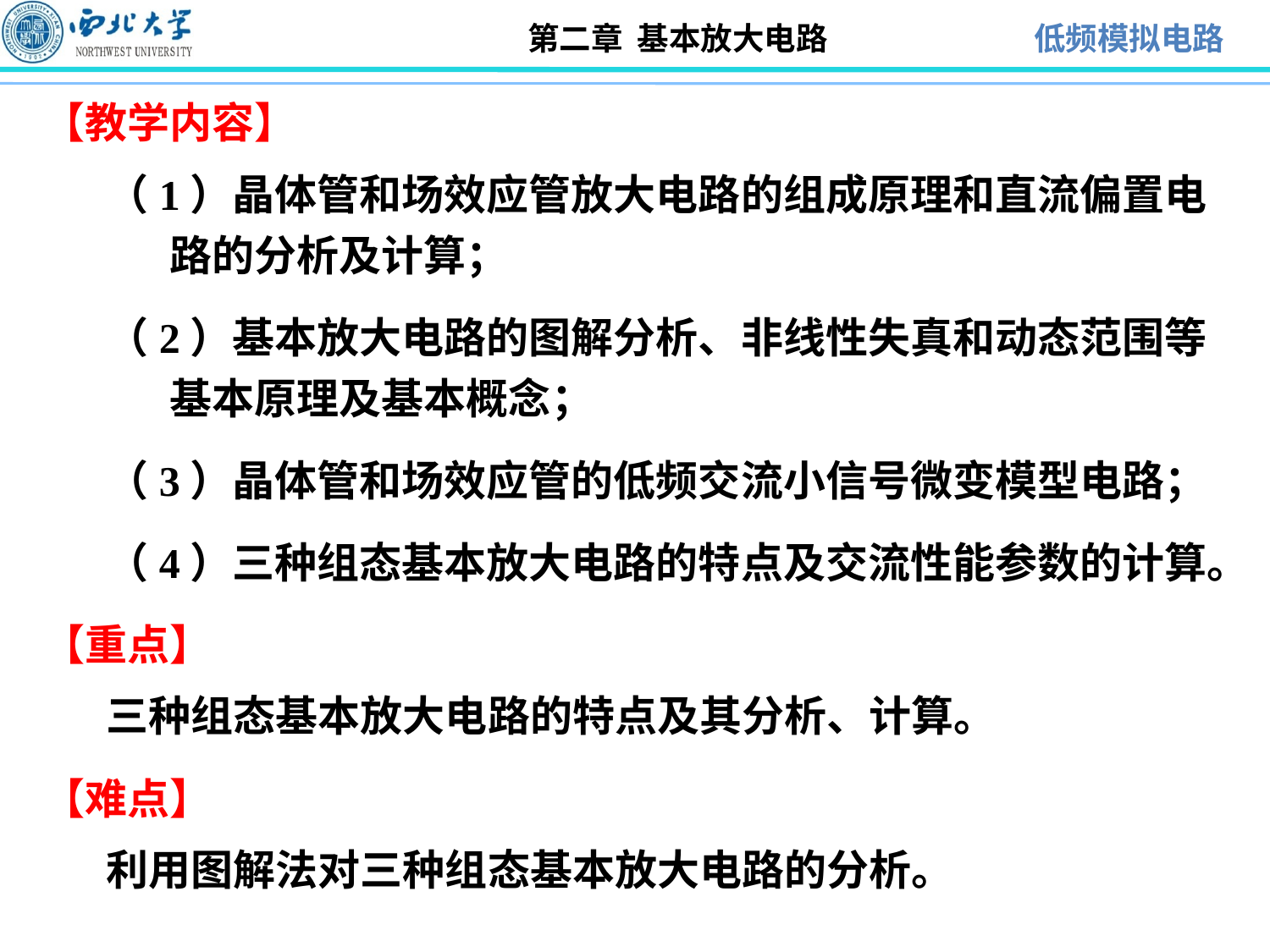

【教学内容】
（1）晶体管和场效应管放大电路的组成原理和直流偏置电路的分析及计算；
（2）基本放大电路的图解分析、非线性失真和动态范围等基本原理及基本概念；
（3）晶体管和场效应管的低频交流小信号微变模型电路；
（4）三种组态基本放大电路的特点及交流性能参数的计算。
【重点】
三种组态基本放大电路的特点及其分析、计算。
【难点】
利用图解法对三种组态基本放大电路的分析。
2